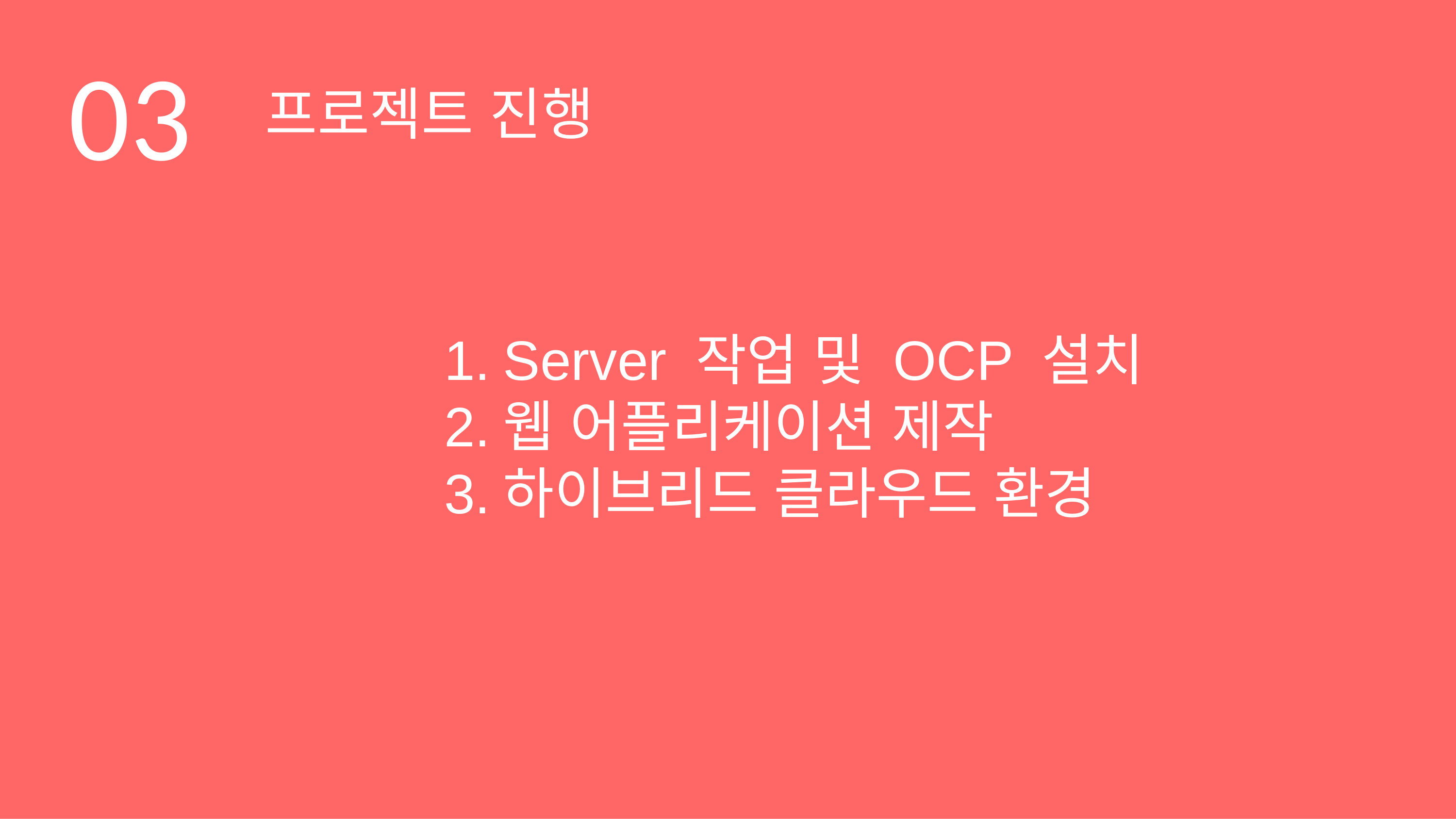

# 03
프로젝트 진행
Server 작업 및 OCP 설치
웹 어플리케이션 제작
하이브리드 클라우드 환경